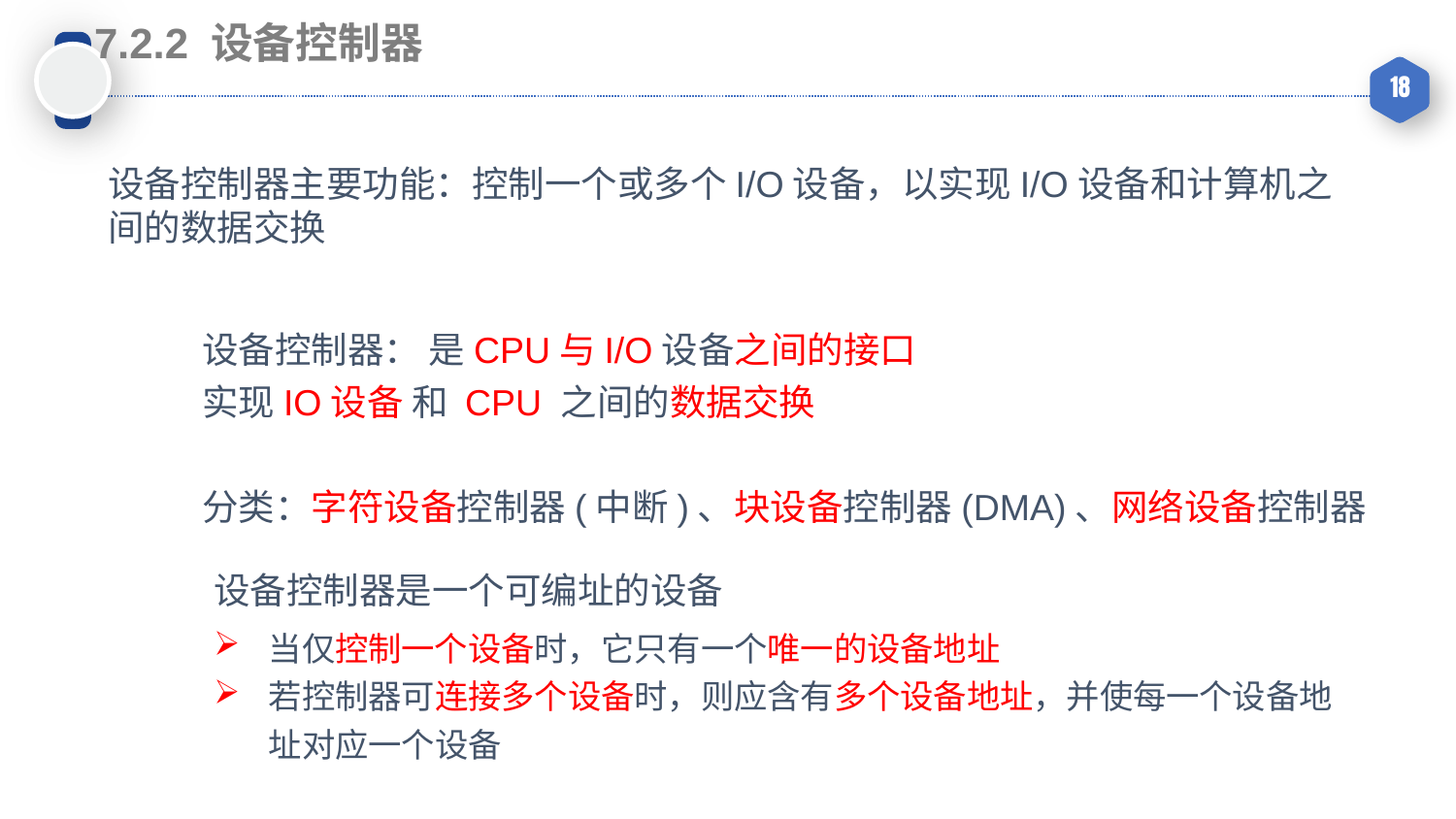

7.2.2 设备控制器
设备控制器主要功能：控制一个或多个I/O设备，以实现I/O设备和计算机之间的数据交换
设备控制器： 是CPU与I/O设备之间的接口
实现IO设备 和 CPU 之间的数据交换

分类：字符设备控制器(中断)、块设备控制器(DMA)、网络设备控制器
设备控制器是一个可编址的设备
当仅控制一个设备时，它只有一个唯一的设备地址
若控制器可连接多个设备时，则应含有多个设备地址，并使每一个设备地址对应一个设备